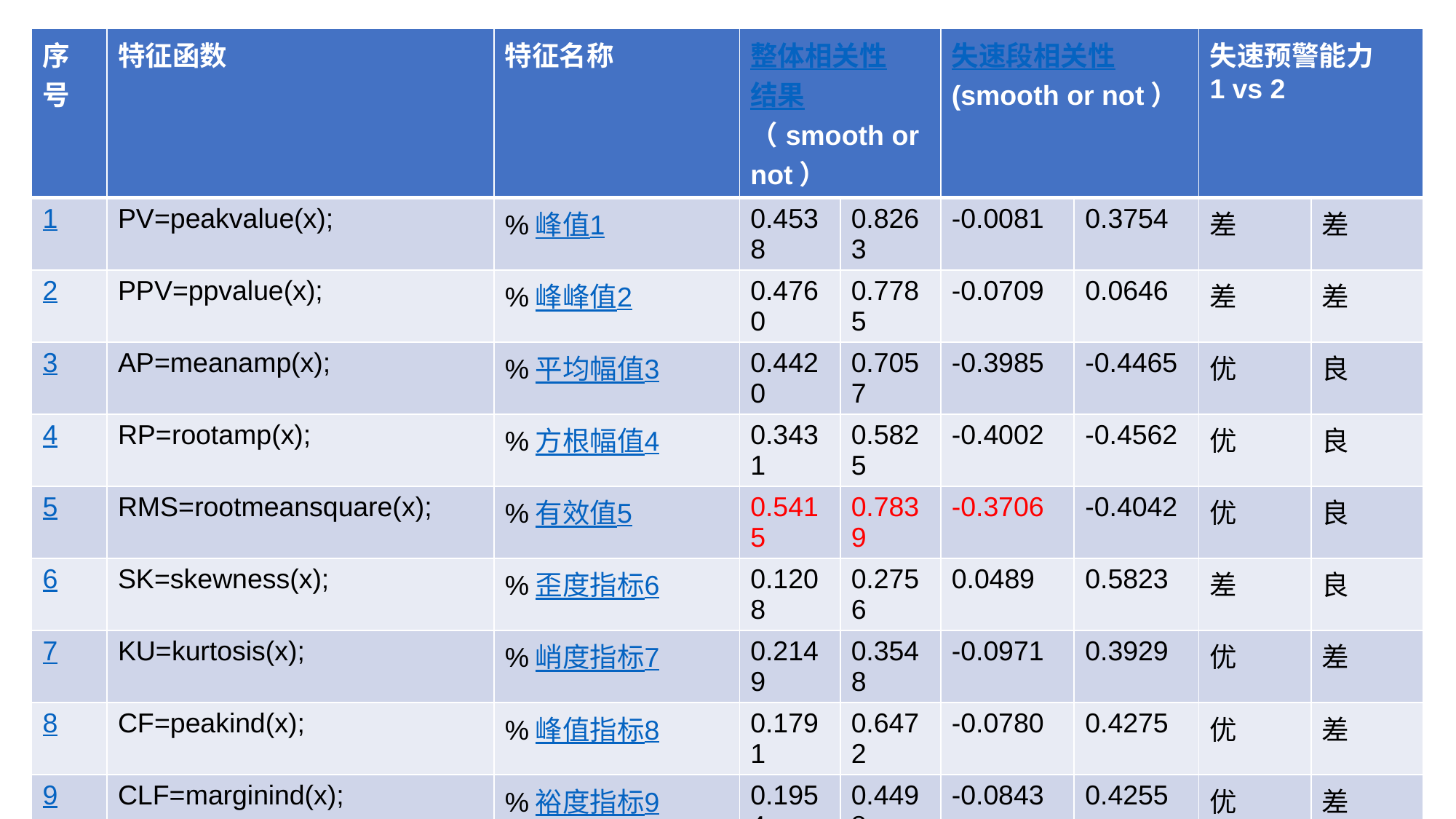

| 序号 | 特征函数 | 特征名称 | 整体相关性 结果 （smooth or not） |  | 失速段相关性 (smooth or not） |  | 失速预警能力 1 vs 2 |  |
| --- | --- | --- | --- | --- | --- | --- | --- | --- |
| 1 | PV=peakvalue(x); | %峰值1 | 0.4538 | 0.8263 | -0.0081 | 0.3754 | 差 | 差 |
| 2 | PPV=ppvalue(x); | %峰峰值2 | 0.4760 | 0.7785 | -0.0709 | 0.0646 | 差 | 差 |
| 3 | AP=meanamp(x); | %平均幅值3 | 0.4420 | 0.7057 | -0.3985 | -0.4465 | 优 | 良 |
| 4 | RP=rootamp(x); | %方根幅值4 | 0.3431 | 0.5825 | -0.4002 | -0.4562 | 优 | 良 |
| 5 | RMS=rootmeansquare(x); | %有效值5 | 0.5415 | 0.7839 | -0.3706 | -0.4042 | 优 | 良 |
| 6 | SK=skewness(x); | %歪度指标6 | 0.1208 | 0.2756 | 0.0489 | 0.5823 | 差 | 良 |
| 7 | KU=kurtosis(x); | %峭度指标7 | 0.2149 | 0.3548 | -0.0971 | 0.3929 | 优 | 差 |
| 8 | CF=peakind(x); | %峰值指标8 | 0.1791 | 0.6472 | -0.0780 | 0.4275 | 优 | 差 |
| 9 | CLF=marginind(x); | %裕度指标9 | 0.1954 | 0.4498 | -0.0843 | 0.4255 | 优 | 差 |
| 10 | IF=pluseind(x); | %脉冲指标10 | 0.1973 | 0.5228 | -0.0829 | 0.4249 | 优 | 差 |
| 11 | SF=waveind(x); | %波形指标11 | 0.1234 | 0.1788 | -0.1050 | 0.2451 | 优 | 差 |
| 12-27 | WE3=feature\_WE3(x); | %16个小波包能量熵12-27 | 19: 0.2055 | 19: 0.6022 | 20: 0.3748 | 12: 0.9094 | 20号还行，但有可能误报 |  |
| 28 | SPEC=spectrumentropy(x); | 幅值谱熵28 | 0.4636 | 0.8442 | 0.1133 | 0.9124 | 优 | 优 |
| 29 | ENV=Envelop(x); | %包络谱熵29 | 0.0606 | 0.1057 | -0.1363 | -0.5578 | 优 | 差 |